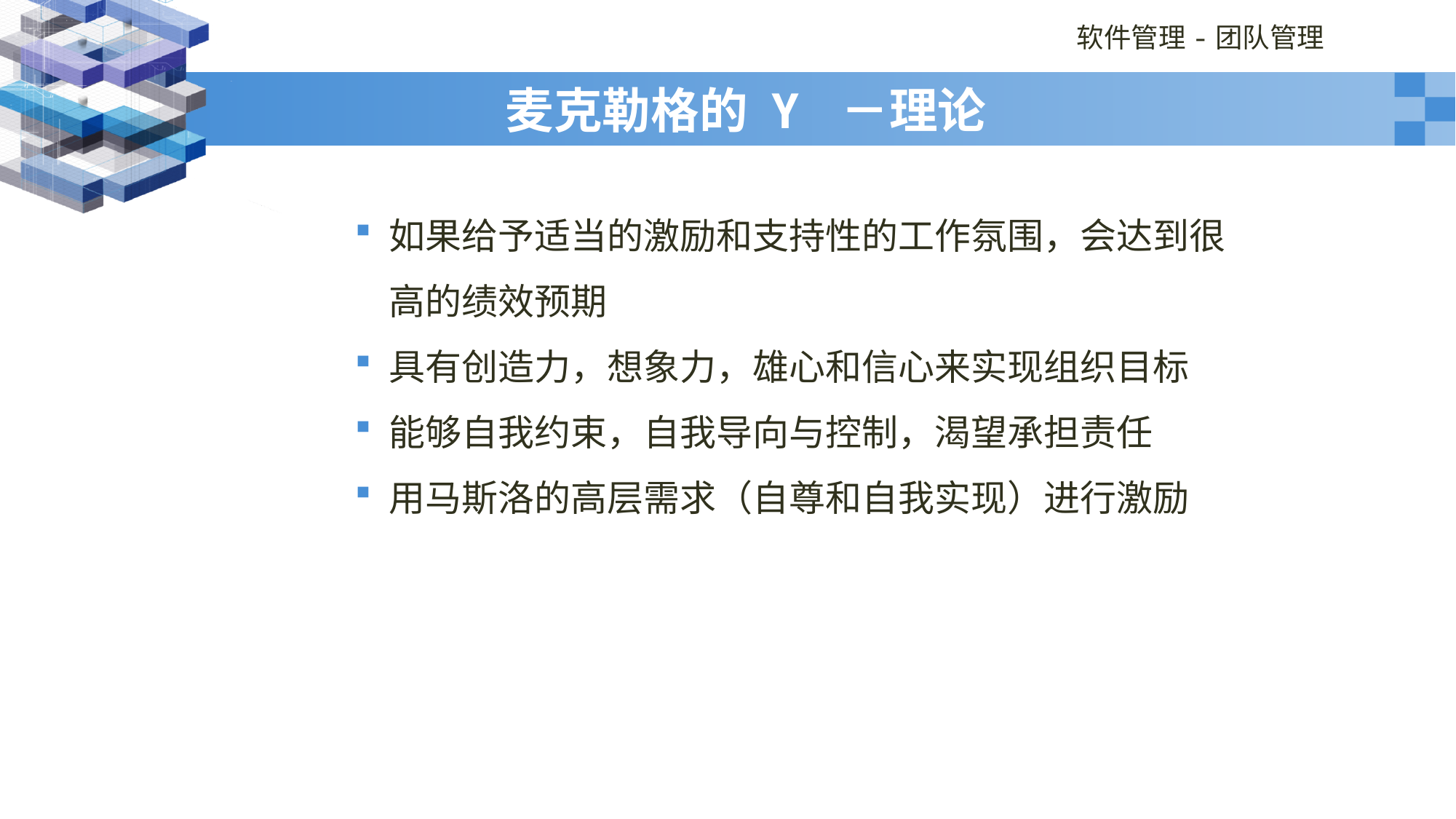

# 麦克勒格的 Y －理论
如果给予适当的激励和支持性的工作氛围，会达到很高的绩效预期
具有创造力，想象力，雄心和信心来实现组织目标
能够自我约束，自我导向与控制，渴望承担责任
用马斯洛的高层需求（自尊和自我实现）进行激励